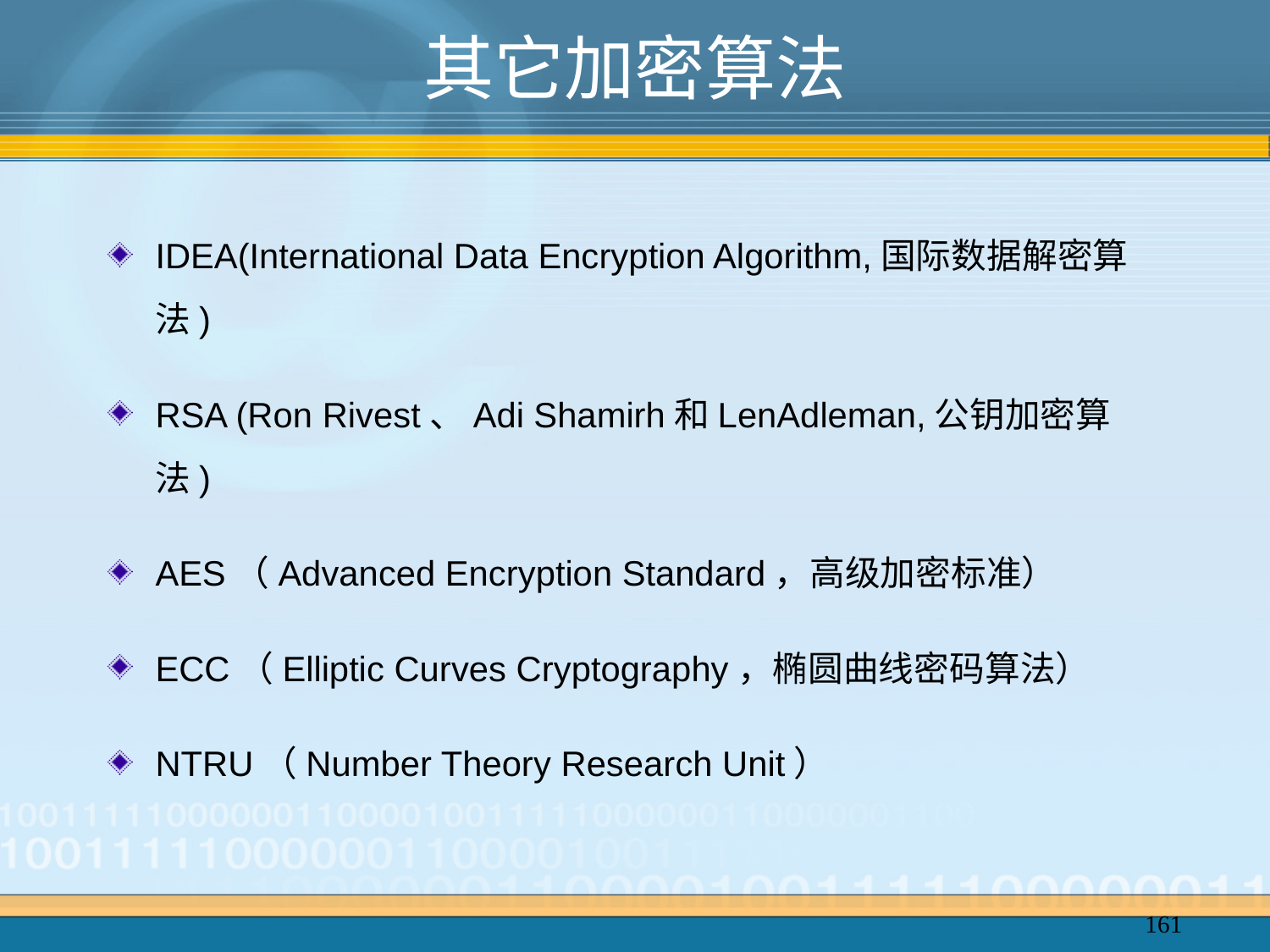

# 其它加密算法
IDEA(International Data Encryption Algorithm,国际数据解密算法)
RSA (Ron Rivest、Adi Shamirh和LenAdleman,公钥加密算法)
AES（Advanced Encryption Standard，高级加密标准）
ECC（Elliptic Curves Cryptography，椭圆曲线密码算法）
NTRU（Number Theory Research Unit）
161